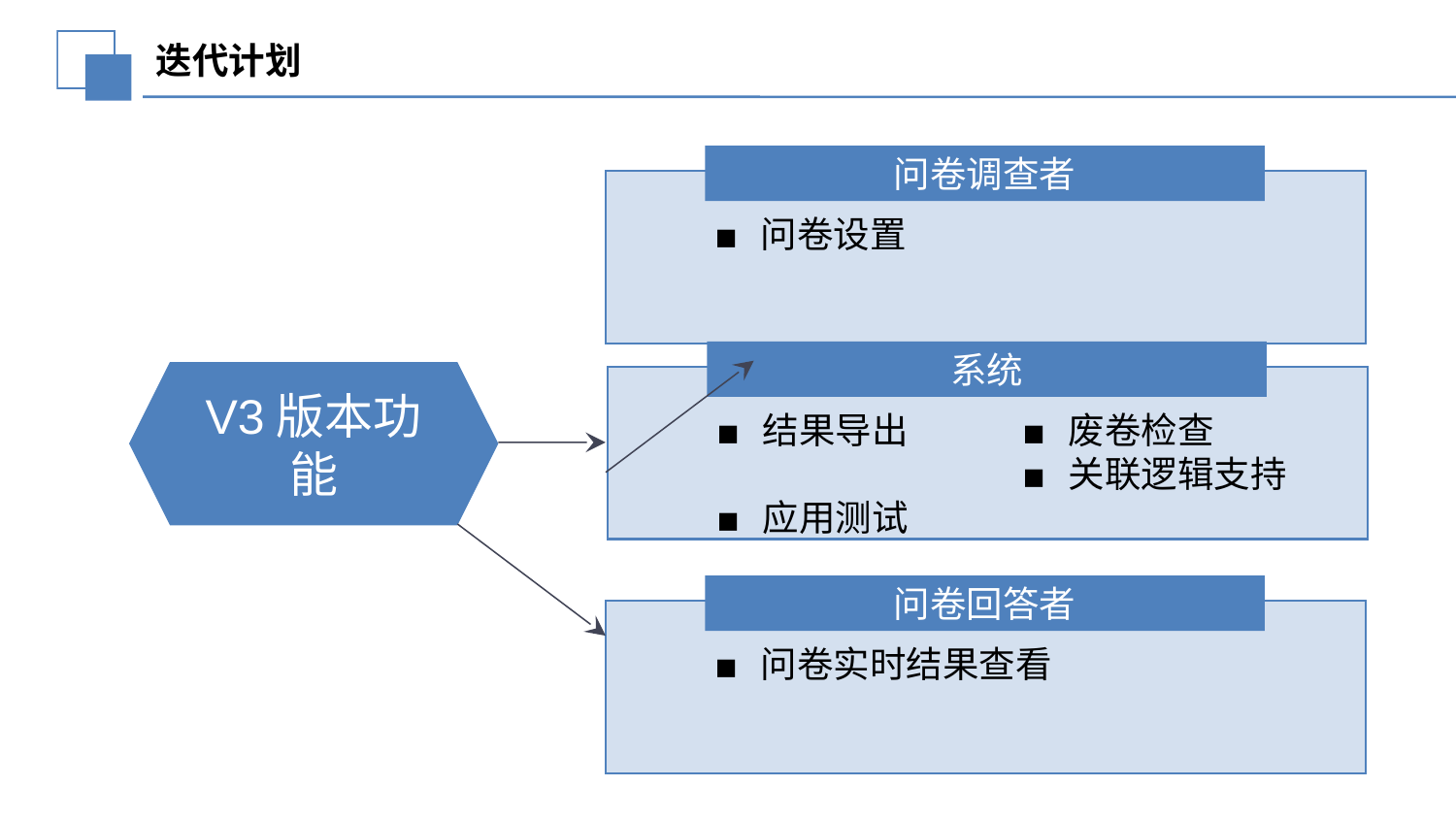

延迟符
迭代计划
问卷调查者

问卷设置
系统

V3版本功能

结果导出
应用测试
废卷检查
关联逻辑支持

问卷回答者

问卷实时结果查看